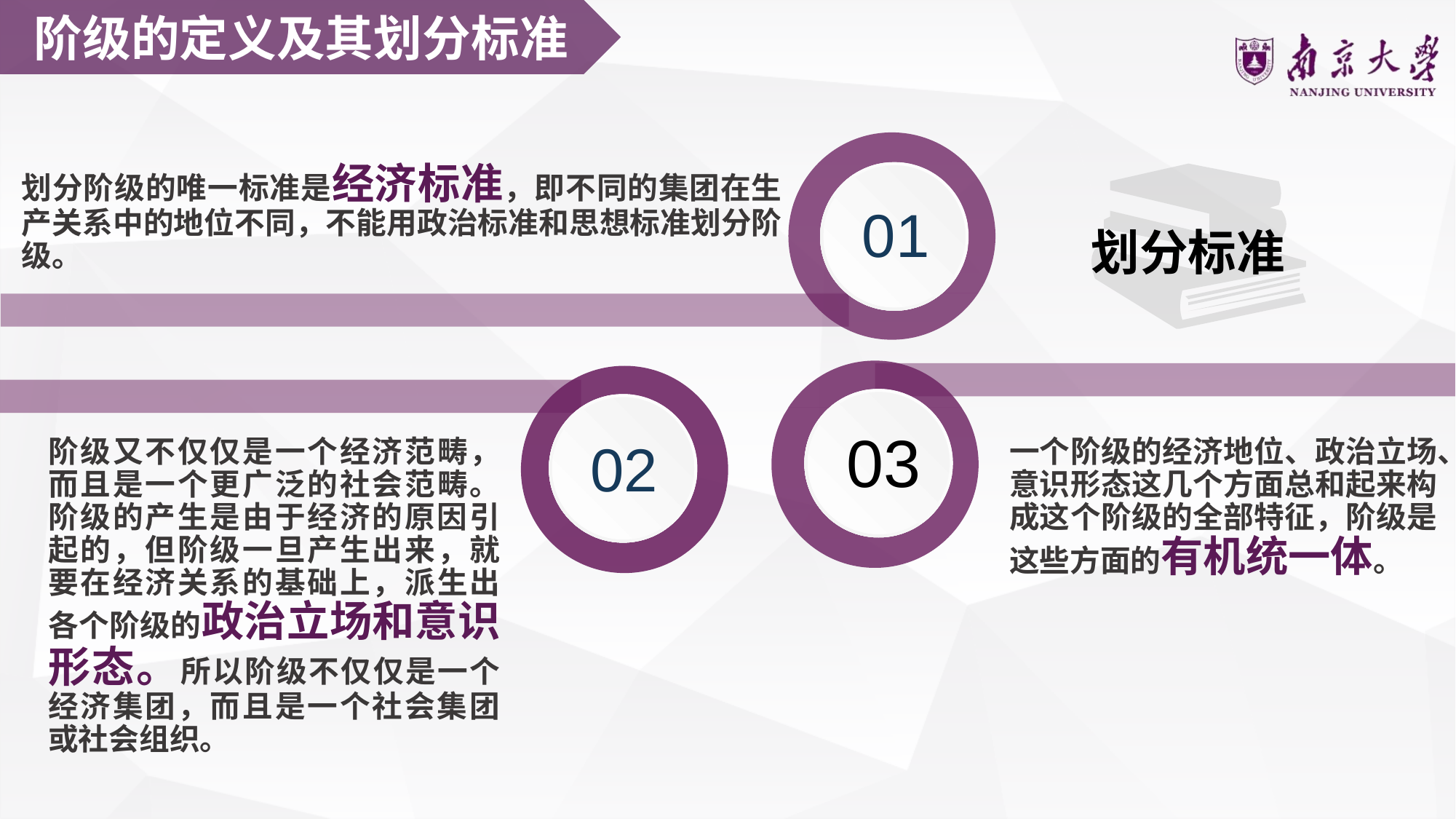

阶级的定义及其划分标准

划分阶级的唯一标准是经济标准，即不同的集团在生产关系中的地位不同，不能用政治标准和思想标准划分阶级。

01

划分标准

03

02
阶级又不仅仅是一个经济范畴，而且是一个更广泛的社会范畴。阶级的产生是由于经济的原因引起的，但阶级一旦产生出来，就要在经济关系的基础上，派生出各个阶级的政治立场和意识形态。所以阶级不仅仅是一个经济集团，而且是一个社会集团或社会组织。
一个阶级的经济地位、政治立场、意识形态这几个方面总和起来构成这个阶级的全部特征，阶级是这些方面的有机统一体。